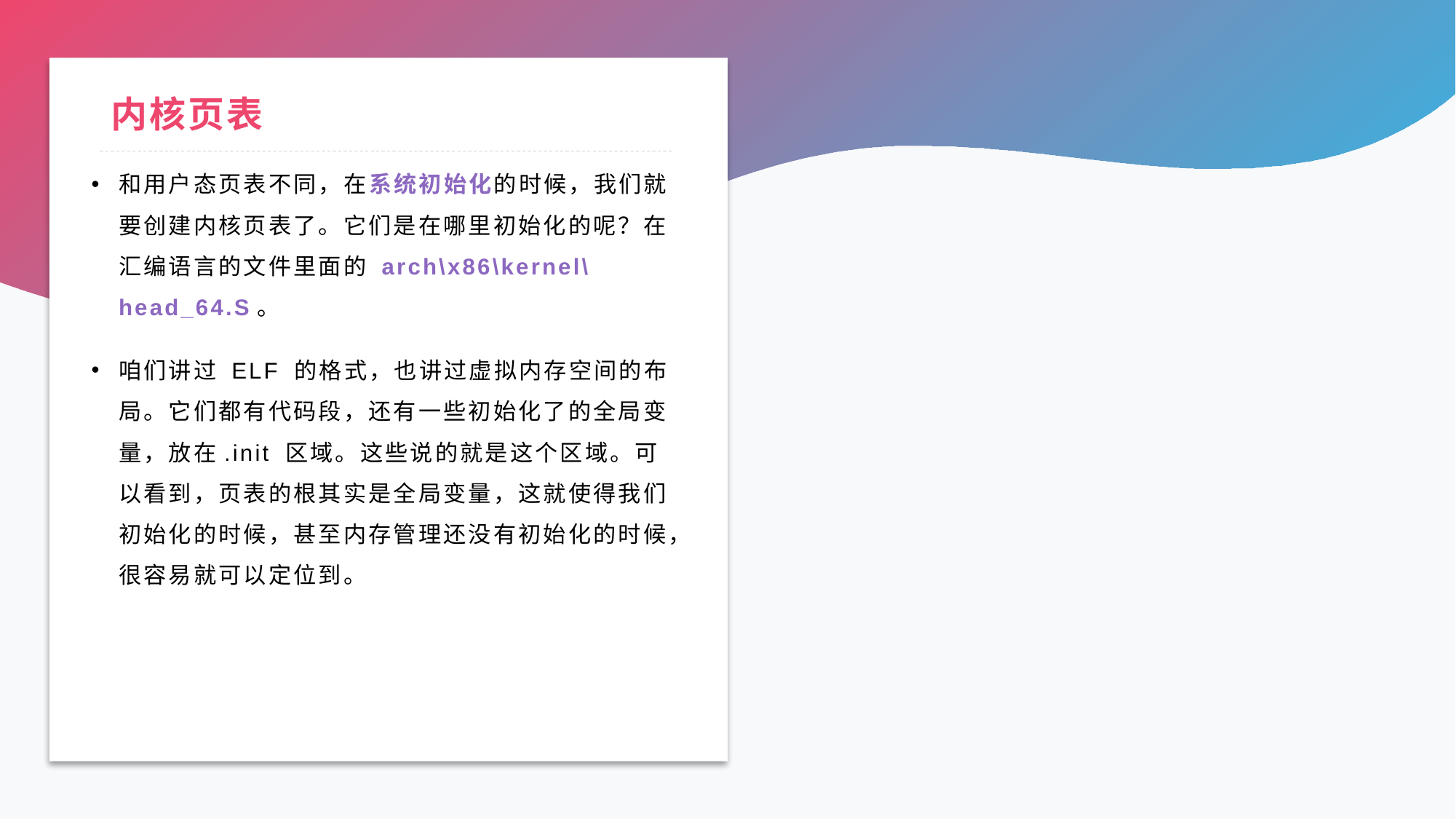

# 内核页表
和用户态页表不同，在系统初始化的时候，我们就要创建内核页表了。它们是在哪里初始化的呢？在汇编语言的文件里面的 arch\x86\kernel\head_64.S。
咱们讲过 ELF 的格式，也讲过虚拟内存空间的布局。它们都有代码段，还有一些初始化了的全局变量，放在.init 区域。这些说的就是这个区域。可以看到，页表的根其实是全局变量，这就使得我们初始化的时候，甚至内存管理还没有初始化的时候，很容易就可以定位到。